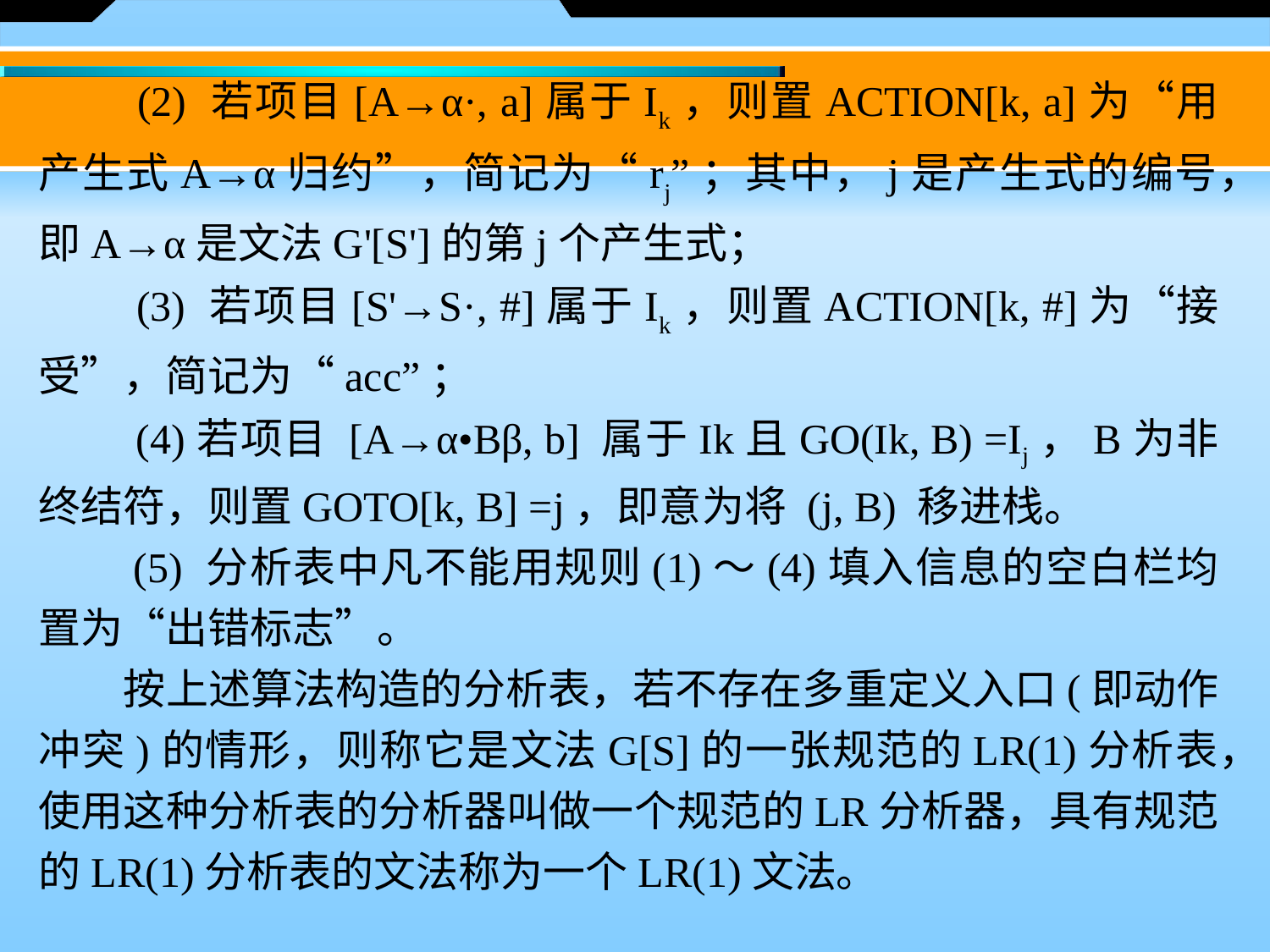

(2) 若项目[A→α·, a]属于Ik，则置ACTION[k, a]为“用产生式A→α归约”，简记为“rj”；其中，j是产生式的编号，即A→α是文法G'[S']的第j个产生式；
　　(3) 若项目[S'→S·, #]属于Ik，则置ACTION[k, #]为“接受”，简记为“acc”；
　　(4)若项目 [A→α•Bβ, b] 属于Ik且GO(Ik, B) =Ij，B为非终结符，则置GOTO[k, B] =j，即意为将 (j, B) 移进栈。
        (5) 分析表中凡不能用规则(1)～(4)填入信息的空白栏均置为“出错标志”。
　　按上述算法构造的分析表，若不存在多重定义入口(即动作冲突)的情形，则称它是文法G[S]的一张规范的LR(1)分析表，使用这种分析表的分析器叫做一个规范的LR分析器，具有规范的LR(1)分析表的文法称为一个LR(1)文法。